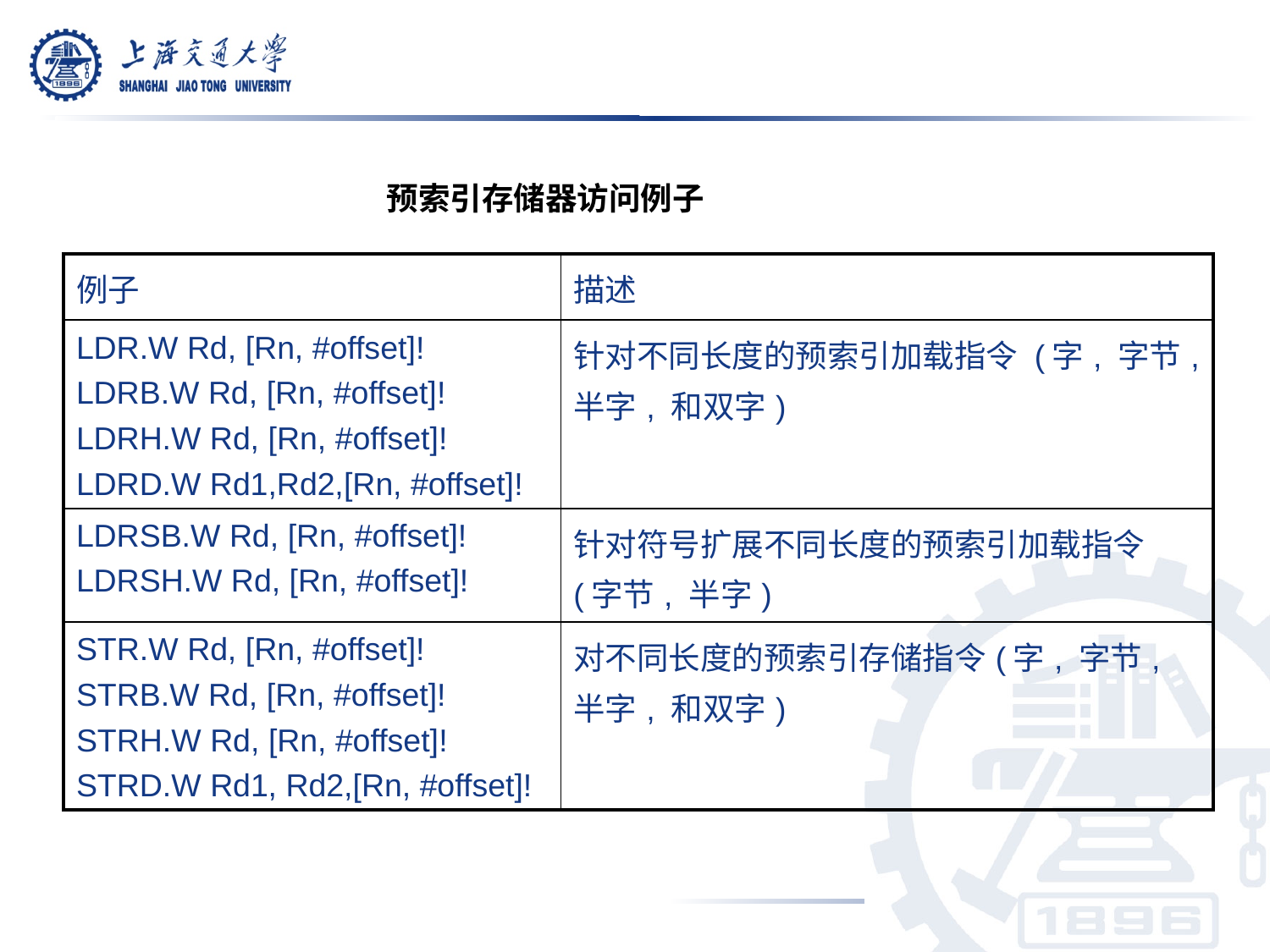

预索引存储器访问例子
| 例子 | 描述 |
| --- | --- |
| LDR.W Rd, [Rn, #offset]! LDRB.W Rd, [Rn, #offset]! LDRH.W Rd, [Rn, #offset]! LDRD.W Rd1,Rd2,[Rn, #offset]! | 针对不同长度的预索引加载指令 (字, 字节, 半字, 和双字) |
| LDRSB.W Rd, [Rn, #offset]! LDRSH.W Rd, [Rn, #offset]! | 针对符号扩展不同长度的预索引加载指令(字节, 半字) |
| STR.W Rd, [Rn, #offset]! STRB.W Rd, [Rn, #offset]! STRH.W Rd, [Rn, #offset]! STRD.W Rd1, Rd2,[Rn, #offset]! | 对不同长度的预索引存储指令(字, 字节, 半字, 和双字) |